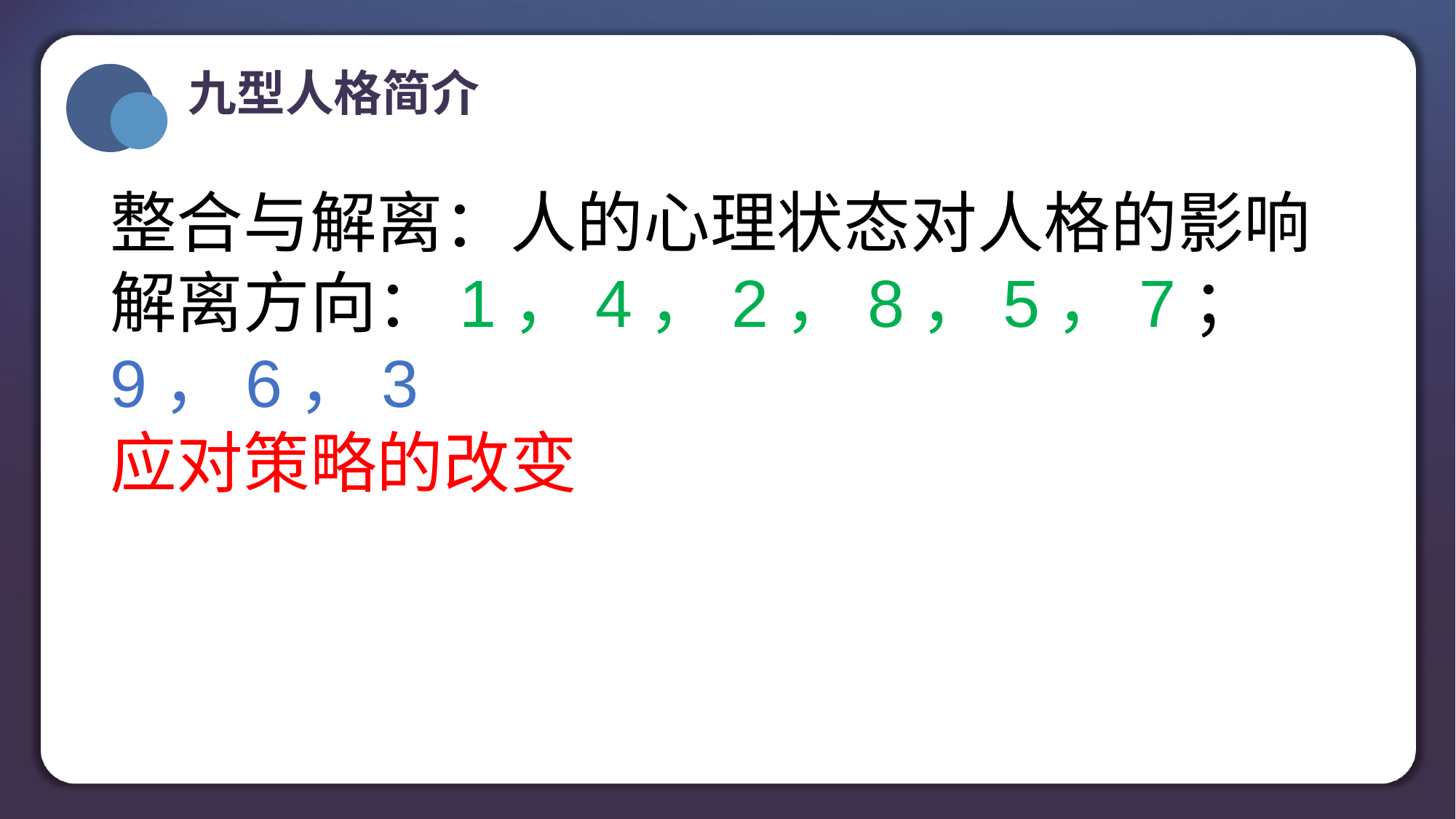

九型人格简介

整合与解离：人的心理状态对人格的影响
解离方向：1，4，2，8，5，7；  9，6，3
应对策略的改变